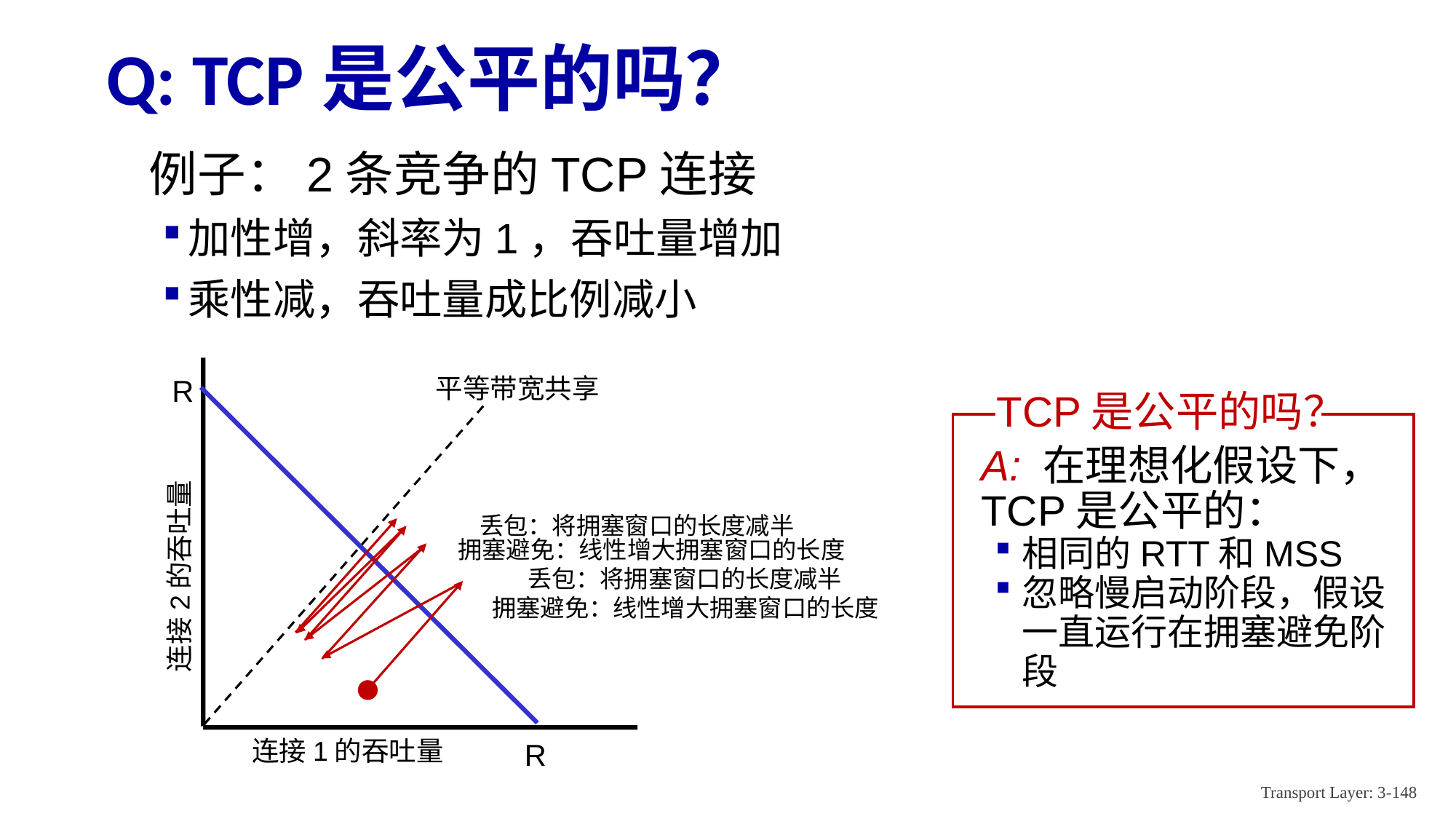

# Q: TCP是公平的吗？
例子：2条竞争的TCP连接
加性增，斜率为1，吞吐量增加
乘性减，吞吐量成比例减小

平等带宽共享
R
TCP是公平的吗？

A: 在理想化假设下，TCP是公平的：
相同的RTT和MSS
忽略慢启动阶段，假设一直运行在拥塞避免阶段

丢包：将拥塞窗口的长度减半

拥塞避免：线性增大拥塞窗口的长度

连接2的吞吐量
丢包：将拥塞窗口的长度减半

拥塞避免：线性增大拥塞窗口的长度

连接1的吞吐量
R
Transport Layer: 3-148